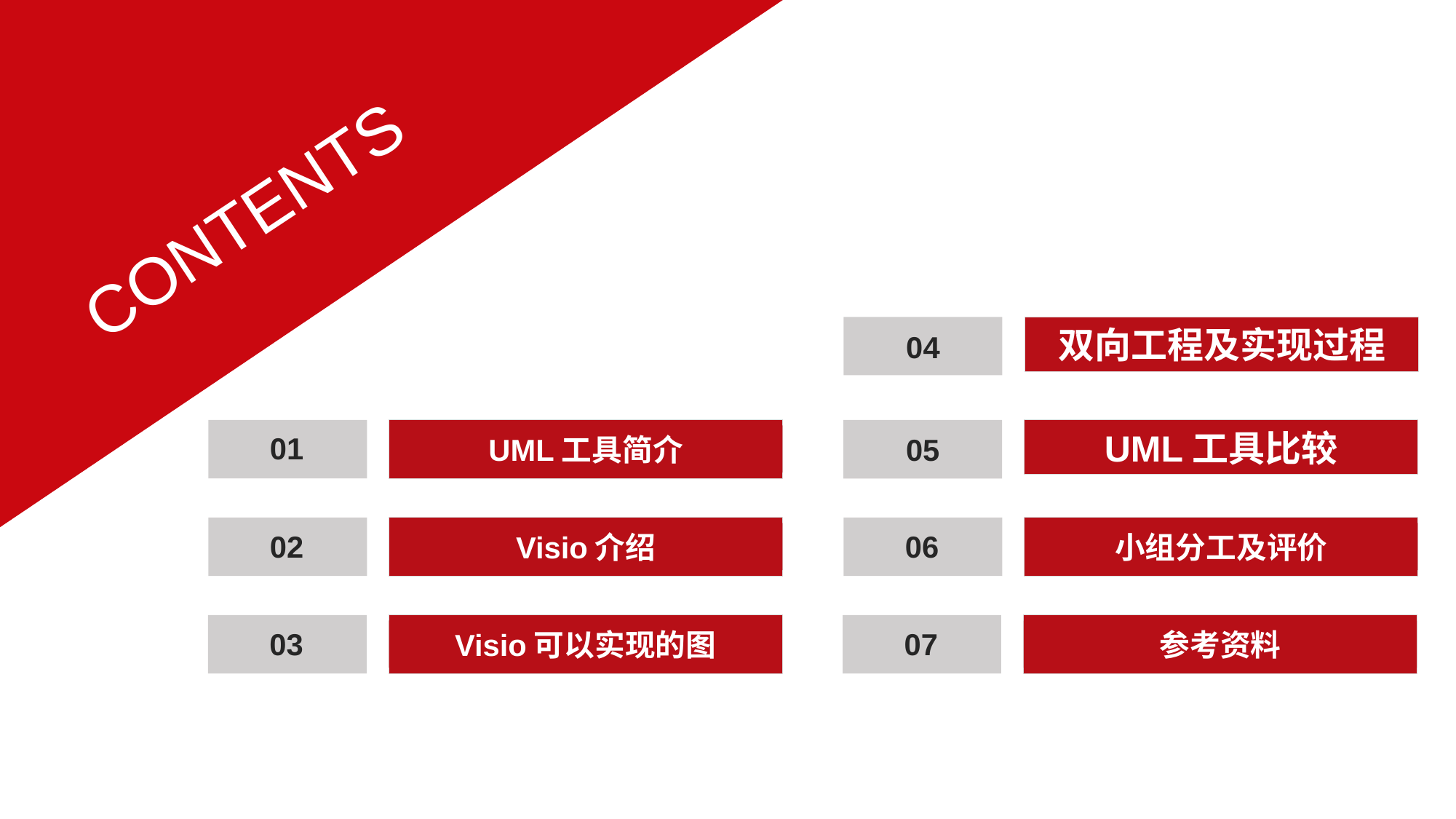

CONTENTS
04
双向工程及实现过程
05
UML工具比较

06

小组分工及评价

07

参考资料

01

UML工具简介

02

Visio介绍

03

Visio可以实现的图